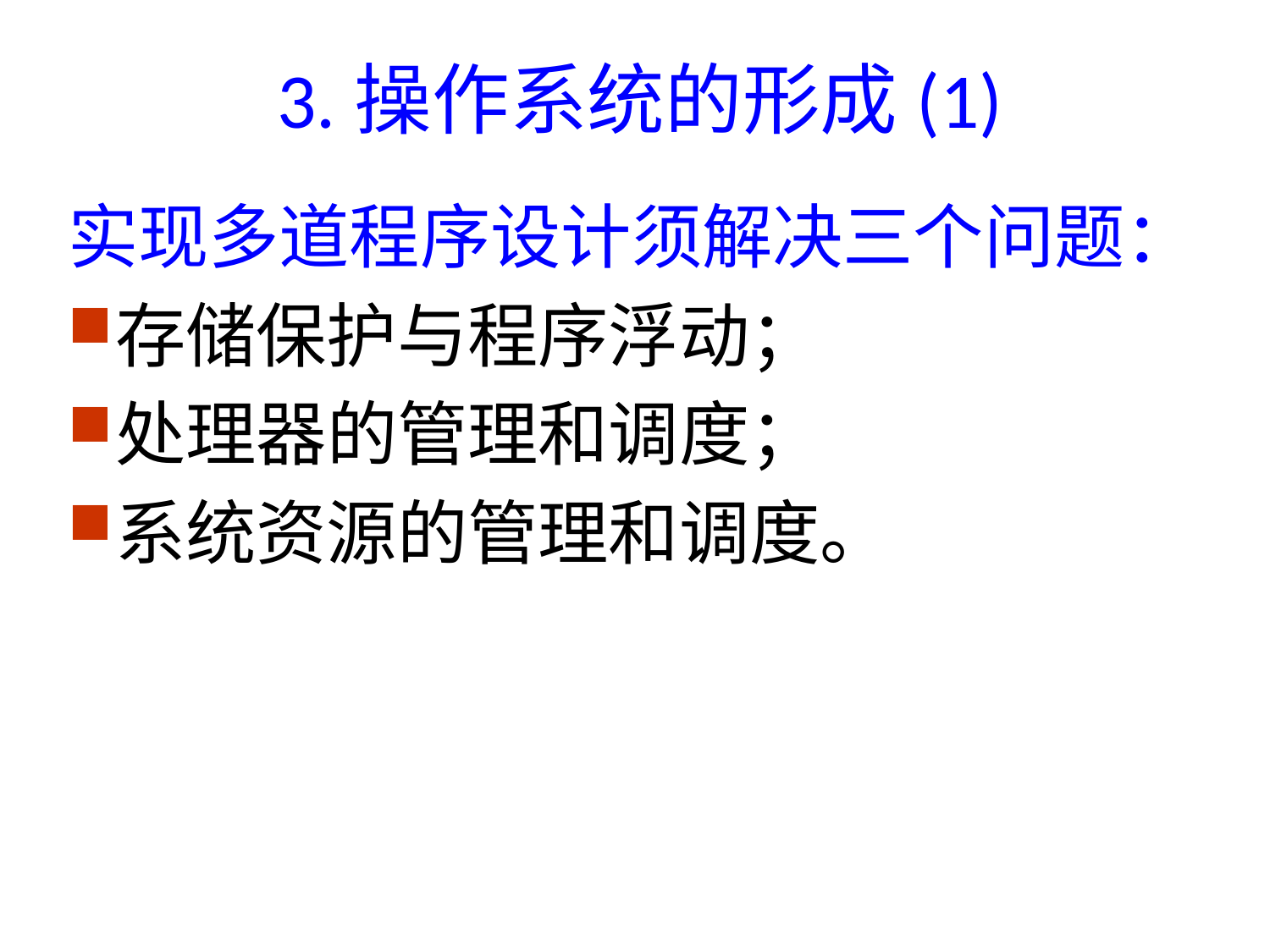

# 3.操作系统的形成(1)
实现多道程序设计须解决三个问题：
存储保护与程序浮动；
处理器的管理和调度；
系统资源的管理和调度。